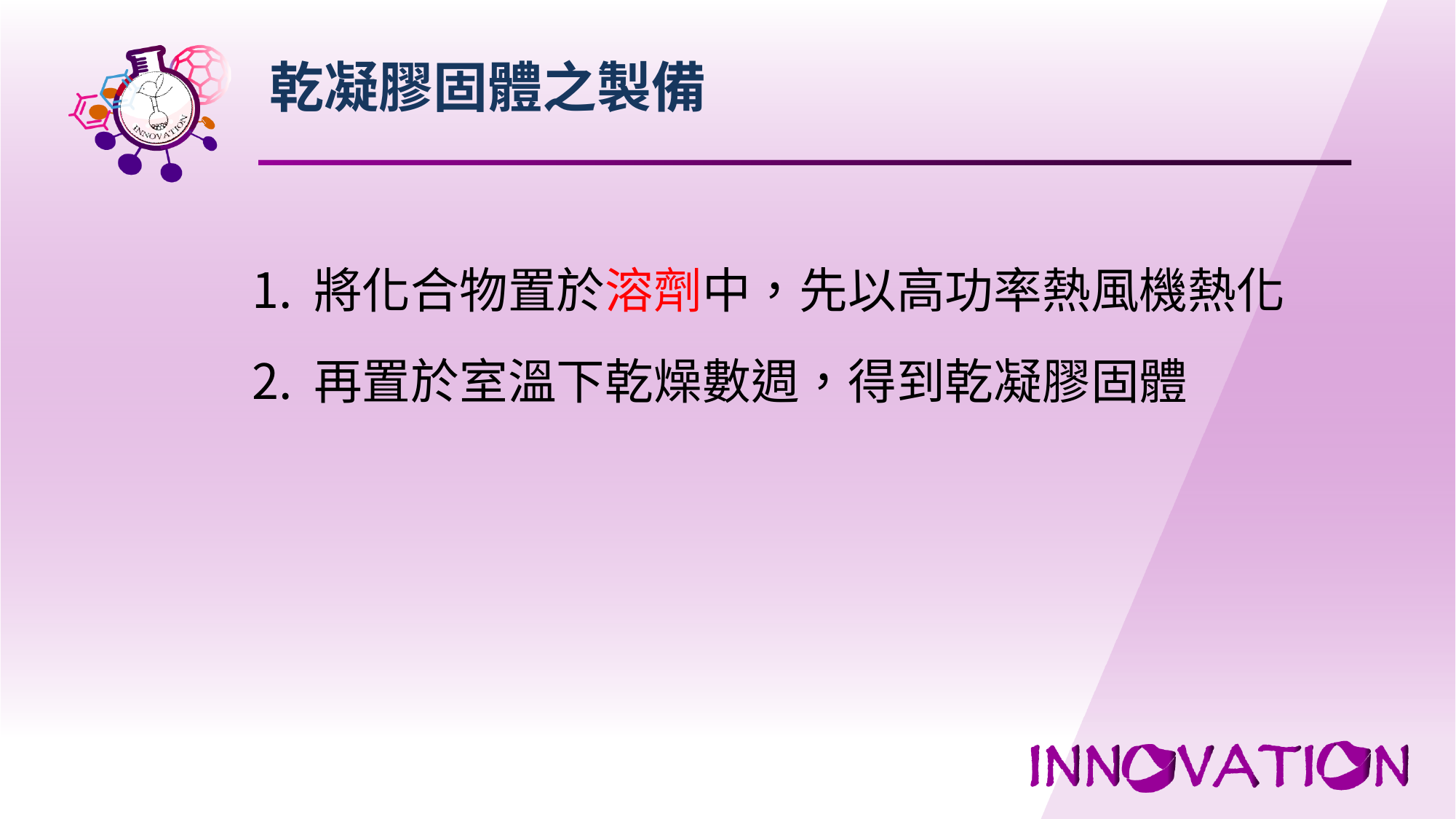

乾凝膠固體之製備
將化合物置於溶劑中，先以高功率熱風機熱化
再置於室溫下乾燥數週，得到乾凝膠固體